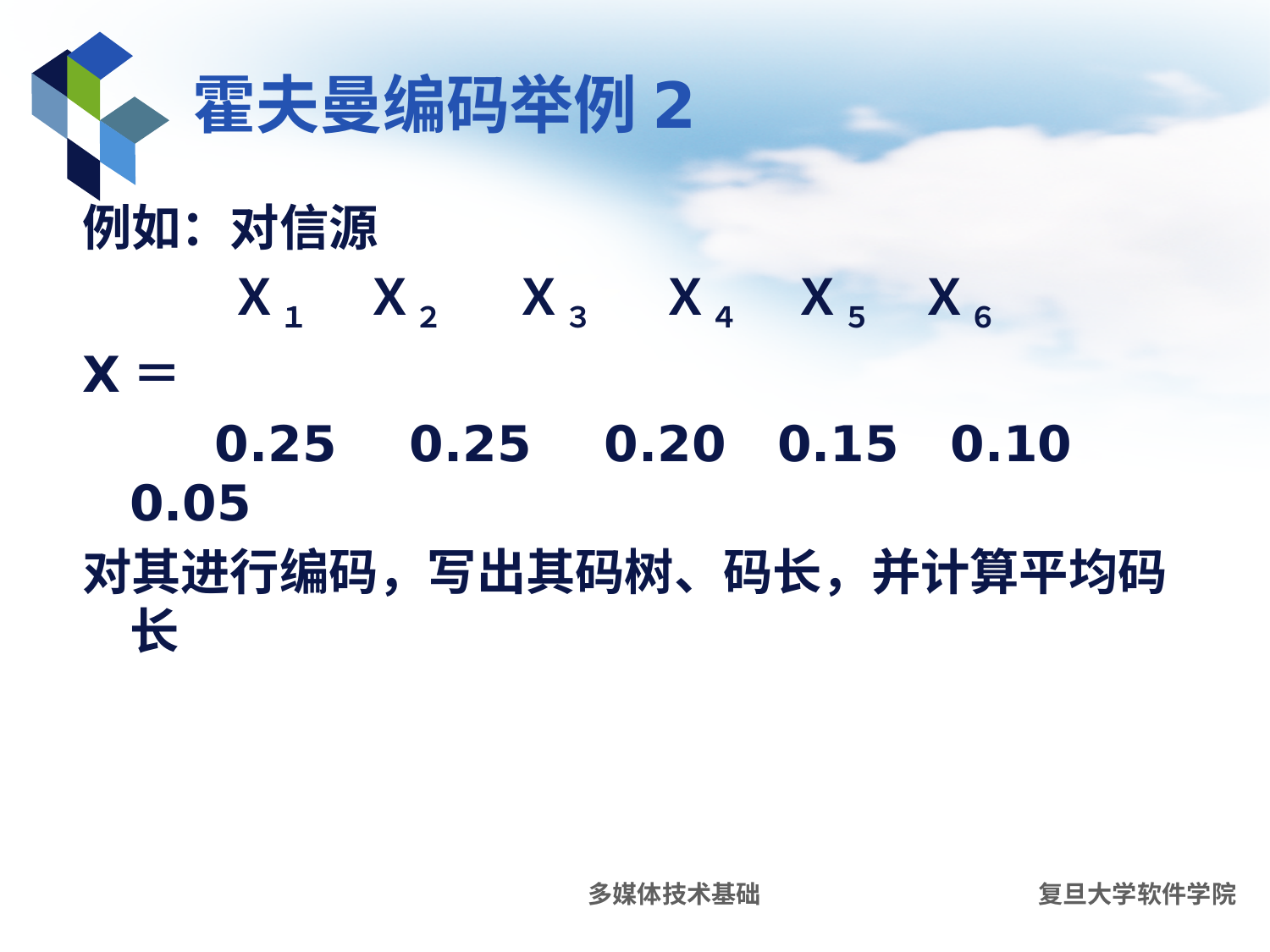

# 霍夫曼编码举例2
例如：对信源
　　　Ｘ１　　Ｘ２　  Ｘ３ 　     Ｘ４ 　   Ｘ５ 　  Ｘ６
X＝
　　  0.25　0.25　0.20   0.15   0.10  0.05
对其进行编码，写出其码树、码长，并计算平均码长
多媒体技术基础